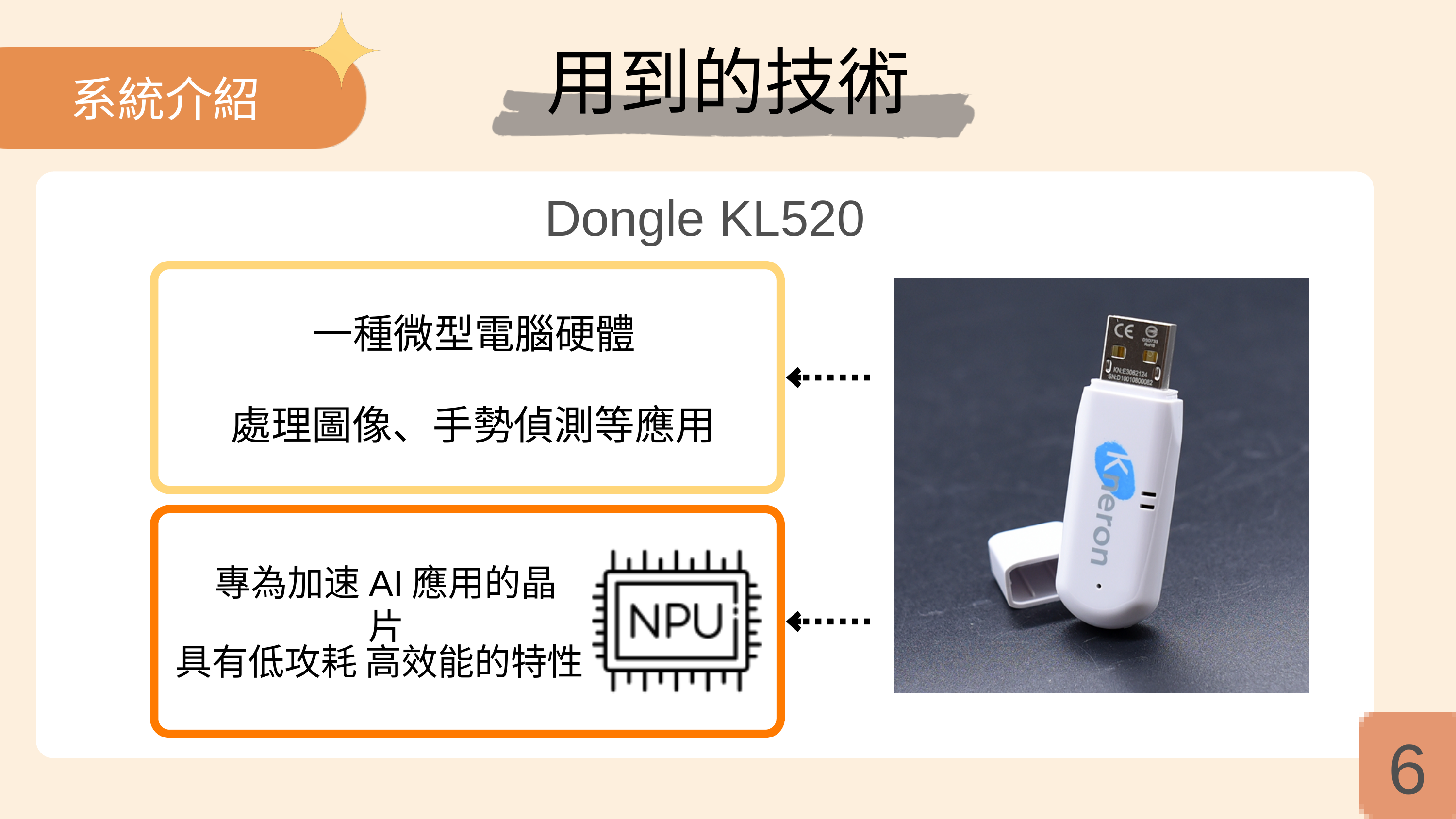

用到的技術

系統介紹

Dongle KL520

一種微型電腦硬體
處理圖像、手勢偵測等應用

專為加速AI應用的晶片
具有低攻耗 高效能的特性

6